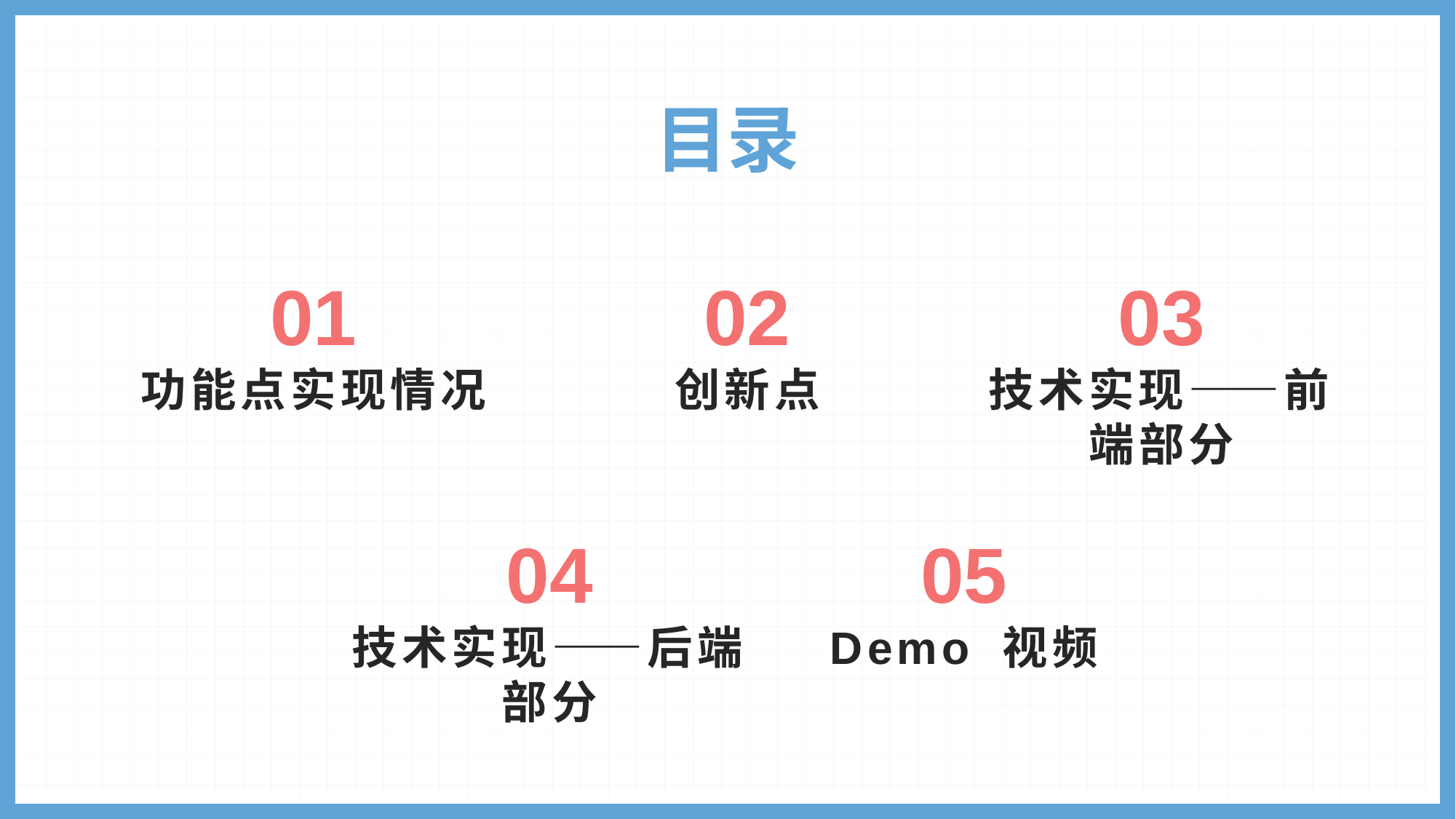

# 目录
01
02
03
功能点实现情况
创新点
技术实现——前端部分
04
05
技术实现——后端部分
Demo 视频